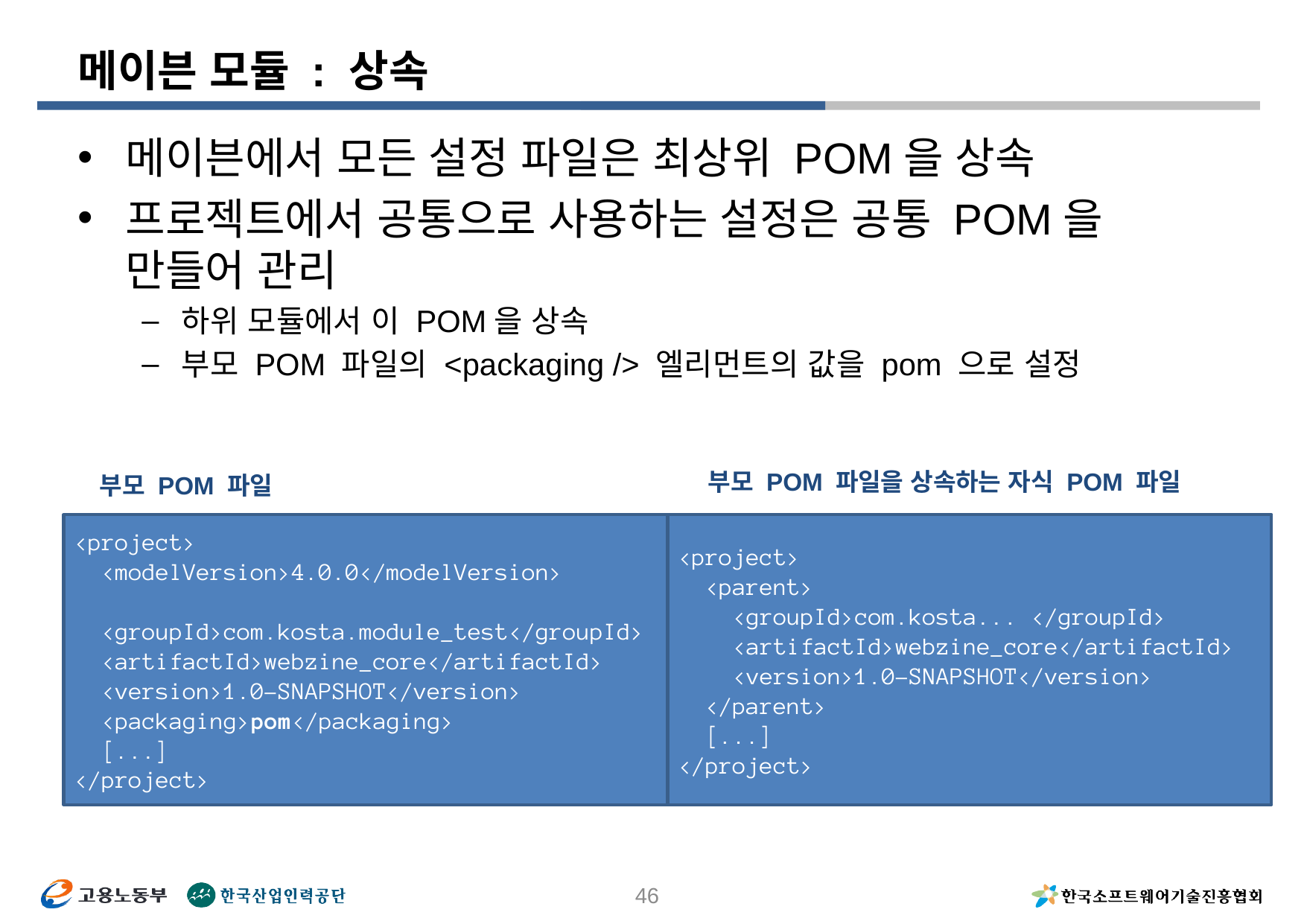

# 메이븐 모듈 : 상속
메이븐에서 모든 설정 파일은 최상위 POM을 상속
프로젝트에서 공통으로 사용하는 설정은 공통 POM을 만들어 관리
하위 모듈에서 이 POM을 상속
부모 POM 파일의 <packaging /> 엘리먼트의 값을 pom 으로 설정
부모 POM 파일을 상속하는 자식 POM 파일
부모 POM 파일
<project>
  <modelVersion>4.0.0</modelVersion>

  <groupId>com.kosta.module_test</groupId>
  <artifactId>webzine_core</artifactId>
  <version>1.0-SNAPSHOT</version>
  <packaging>pom</packaging>
  [...]
</project>
<project>
  <parent>
    <groupId>com.kosta... </groupId>
    <artifactId>webzine_core</artifactId>
    <version>1.0-SNAPSHOT</version>
  </parent>
  [...]
</project>
46